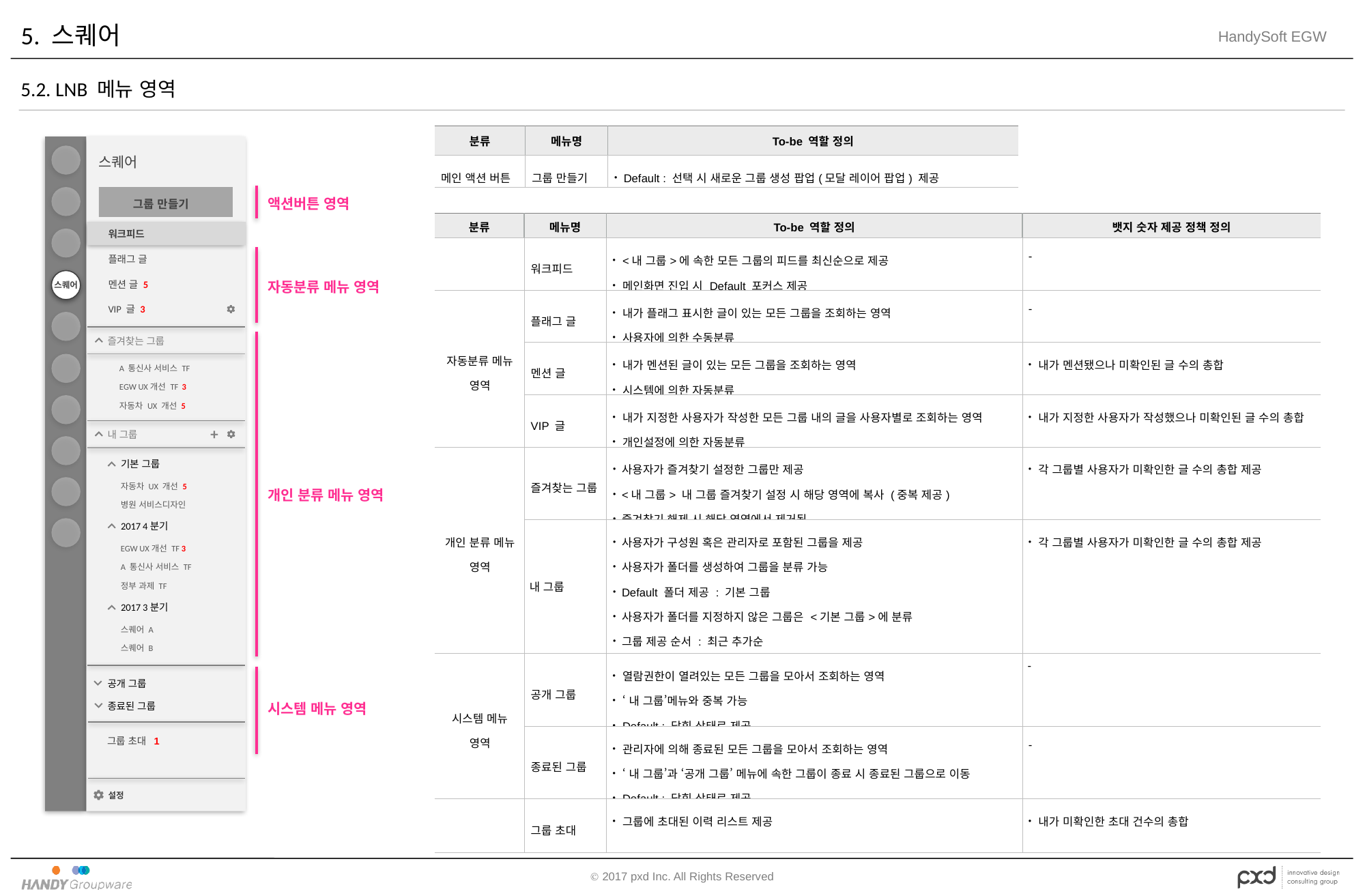

# 5. 스퀘어
5.2. LNB 메뉴 영역
| 분류 | 메뉴명 | To-be 역할 정의 |
| --- | --- | --- |
| 메인 액션 버튼 | 그룹 만들기 | Default : 선택 시 새로운 그룹 생성 팝업(모달 레이어 팝업) 제공 |

스퀘어

스퀘어
액션버튼 영역

그룹 만들기
| 분류 | 메뉴명 | To-be 역할 정의 | 뱃지 숫자 제공 정책 정의 |
| --- | --- | --- | --- |
|  | 워크피드 | <내 그룹>에 속한 모든 그룹의 피드를 최신순으로 제공 메인화면 진입 시 Default 포커스 제공 | - |
| 자동분류 메뉴 영역 | 플래그 글 | 내가 플래그 표시한 글이 있는 모든 그룹을 조회하는 영역 사용자에 의한 수동분류 | - |
|  | 멘션 글 | 내가 멘션된 글이 있는 모든 그룹을 조회하는 영역 시스템에 의한 자동분류 | 내가 멘션됐으나 미확인된 글 수의 총합 |
|  | VIP 글 | 내가 지정한 사용자가 작성한 모든 그룹 내의 글을 사용자별로 조회하는 영역 개인설정에 의한 자동분류 | 내가 지정한 사용자가 작성했으나 미확인된 글 수의 총합 |
| 개인 분류 메뉴 영역 | 즐겨찾는 그룹 | 사용자가 즐겨찾기 설정한 그룹만 제공 <내 그룹> 내 그룹 즐겨찾기 설정 시 해당 영역에 복사 (중복 제공) 즐겨찾기 해제 시 해당 영역에서 제거됨 | 각 그룹별 사용자가 미확인한 글 수의 총합 제공 |
|  | 내 그룹 | 사용자가 구성원 혹은 관리자로 포함된 그룹을 제공 사용자가 폴더를 생성하여 그룹을 분류 가능 Default 폴더 제공 : 기본 그룹 사용자가 폴더를 지정하지 않은 그룹은 <기본 그룹>에 분류 그룹 제공 순서 : 최근 추가순 설정 : 사용자 생성 폴더 관리 및 삭제 가능 | 각 그룹별 사용자가 미확인한 글 수의 총합 제공 |
| 시스템 메뉴 영역 | 공개 그룹 | 열람권한이 열려있는 모든 그룹을 모아서 조회하는 영역 ‘내 그룹’메뉴와 중복 가능 Default : 닫힘 상태로 제공 | - |
|  | 종료된 그룹 | 관리자에 의해 종료된 모든 그룹을 모아서 조회하는 영역 ‘내 그룹’과 ‘공개 그룹’ 메뉴에 속한 그룹이 종료 시 종료된 그룹으로 이동 Default : 닫힘 상태로 제공 | - |
|  | 그룹 초대 | 그룹에 초대된 이력 리스트 제공 | 내가 미확인한 초대 건수의 총합 |

워크피드
자동분류 메뉴 영역
플래그 글
멘션 글 5
VIP 글 3

개인 분류 메뉴 영역
즐겨찾는 그룹

A 통신사 서비스 TF
EGW UX개선 TF  3
자동차 UX 개선 5
+

내 그룹

기본 그룹

자동차 UX 개선 5
병원 서비스디자인
2017 4분기

EGW UX개선 TF 3
A 통신사 서비스 TF
정부 과제 TF
2017 3분기

스퀘어 A
스퀘어 B
시스템 메뉴 영역
공개 그룹

종료된 그룹

그룹 초대  1
설정